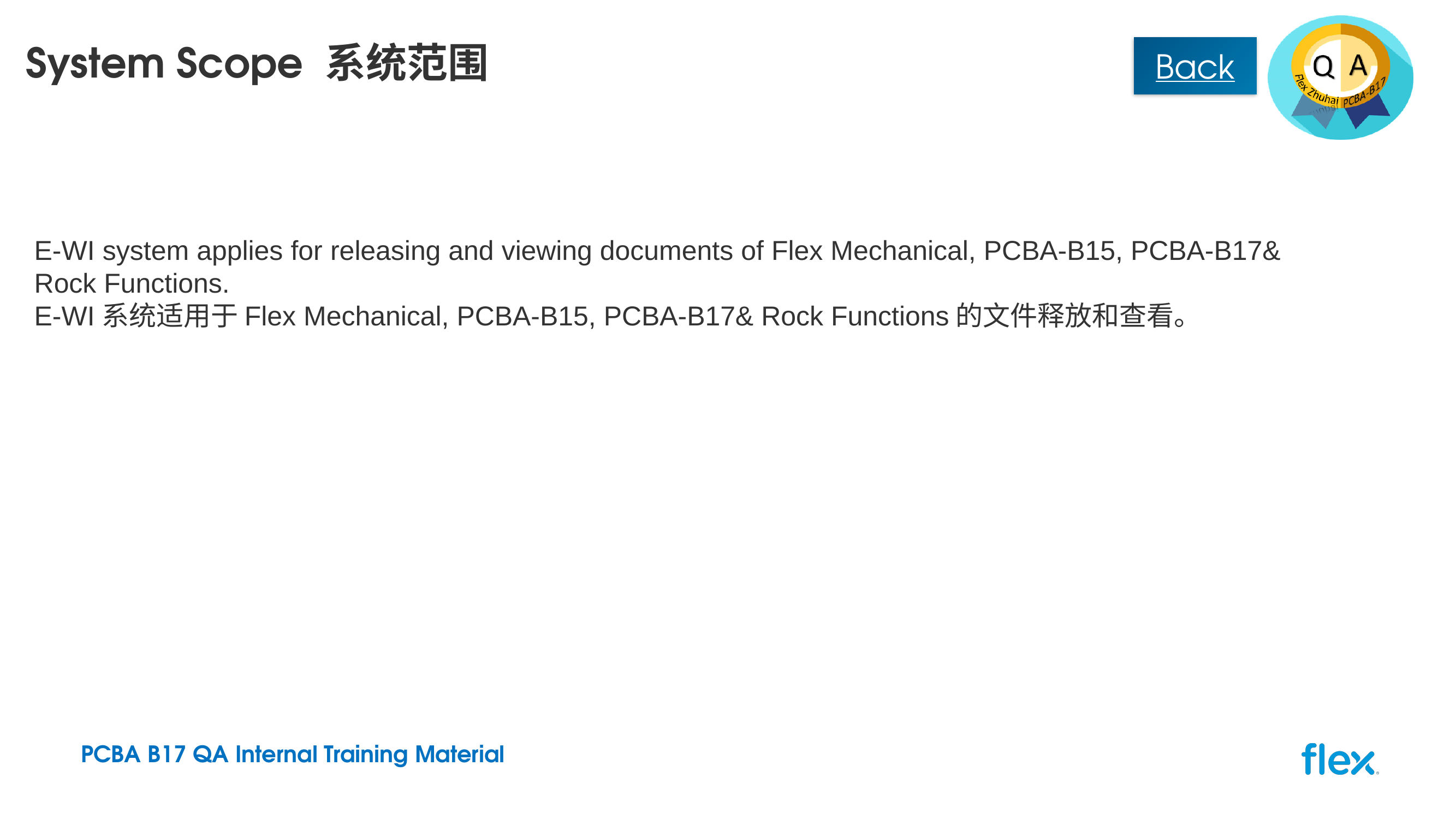

# System Scope 系统范围
Back
E-WI system applies for releasing and viewing documents of Flex Mechanical, PCBA-B15, PCBA-B17& Rock Functions.
E-WI系统适用于Flex Mechanical, PCBA-B15, PCBA-B17& Rock Functions的文件释放和查看。